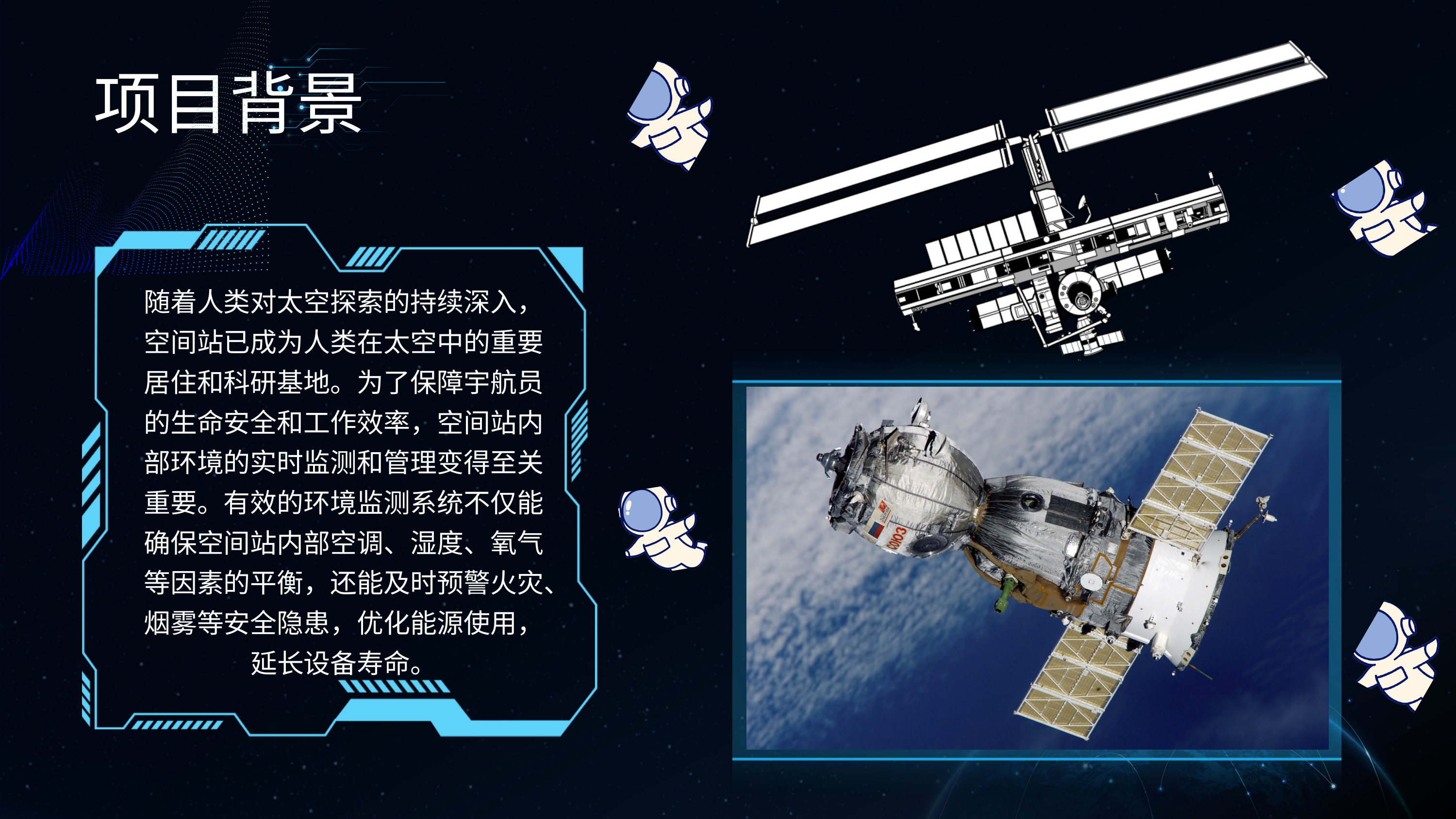

项目背景

随着人类对太空探索的持续深入，空间站已成为人类在太空中的重要居住和科研基地。为了保障宇航员的生命安全和工作效率，空间站内部环境的实时监测和管理变得至关重要。有效的环境监测系统不仅能确保空间站内部空调、湿度、氧气等因素的平衡，还能及时预警火灾、烟雾等安全隐患，优化能源使用，延长设备寿命。